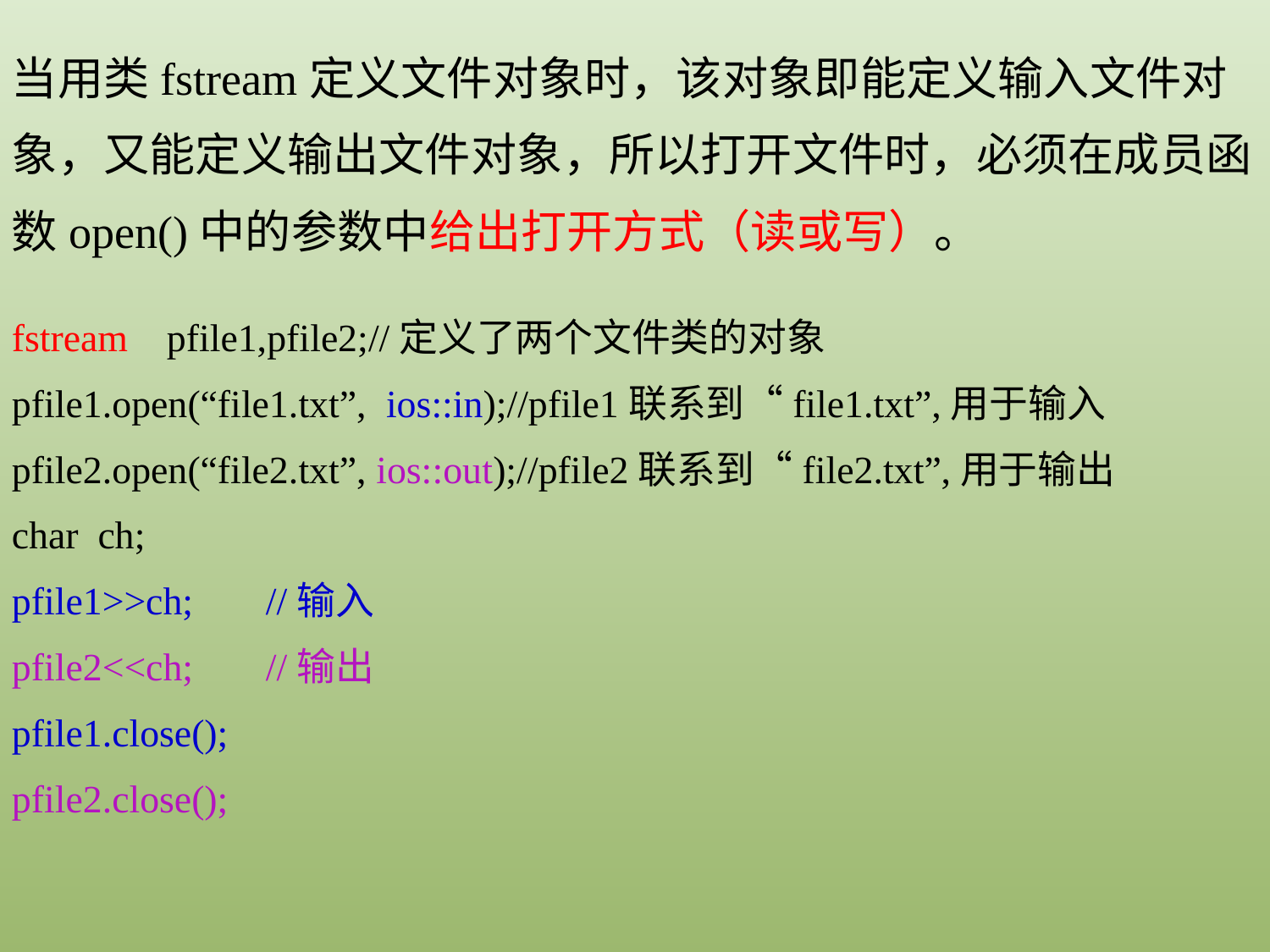

当用类fstream定义文件对象时，该对象即能定义输入文件对象，又能定义输出文件对象，所以打开文件时，必须在成员函数open()中的参数中给出打开方式（读或写）。
fstream    pfile1,pfile2;//定义了两个文件类的对象
pfile1.open(“file1.txt”,  ios::in);//pfile1联系到“file1.txt”,用于输入
pfile2.open(“file2.txt”, ios::out);//pfile2联系到“file2.txt”,用于输出
char  ch;
pfile1>>ch;	//输入
pfile2<<ch;	//输出
pfile1.close();
pfile2.close();
909